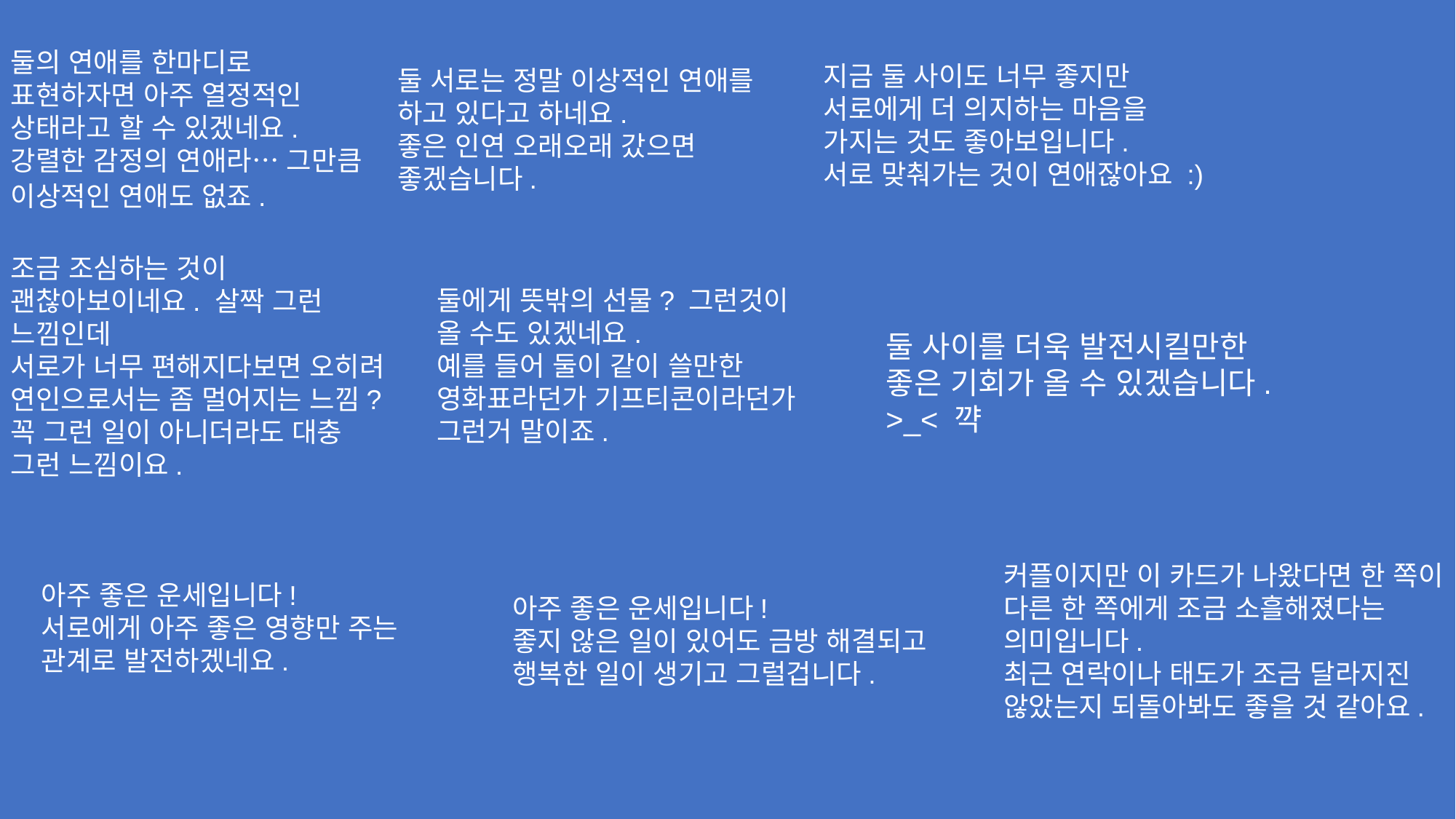

둘의 연애를 한마디로 표현하자면 아주 열정적인 상태라고 할 수 있겠네요.
강렬한 감정의 연애라… 그만큼 이상적인 연애도 없죠.
둘 서로는 정말 이상적인 연애를
하고 있다고 하네요.
좋은 인연 오래오래 갔으면 좋겠습니다.
지금 둘 사이도 너무 좋지만 서로에게 더 의지하는 마음을 가지는 것도 좋아보입니다.
서로 맞춰가는 것이 연애잖아요 :)
둘에게 뜻밖의 선물? 그런것이
올 수도 있겠네요.
예를 들어 둘이 같이 쓸만한 영화표라던가 기프티콘이라던가 그런거 말이죠.
조금 조심하는 것이 괜찮아보이네요. 살짝 그런 느낌인데
서로가 너무 편해지다보면 오히려 연인으로서는 좀 멀어지는 느낌?
꼭 그런 일이 아니더라도 대충 그런 느낌이요.
둘 사이를 더욱 발전시킬만한
좋은 기회가 올 수 있겠습니다.
>_< 꺅
아주 좋은 운세입니다!
서로에게 아주 좋은 영향만 주는 관계로 발전하겠네요.
아주 좋은 운세입니다!
좋지 않은 일이 있어도 금방 해결되고
행복한 일이 생기고 그럴겁니다.
커플이지만 이 카드가 나왔다면 한 쪽이 다른 한 쪽에게 조금 소흘해졌다는 의미입니다.
최근 연락이나 태도가 조금 달라지진 않았는지 되돌아봐도 좋을 것 같아요.